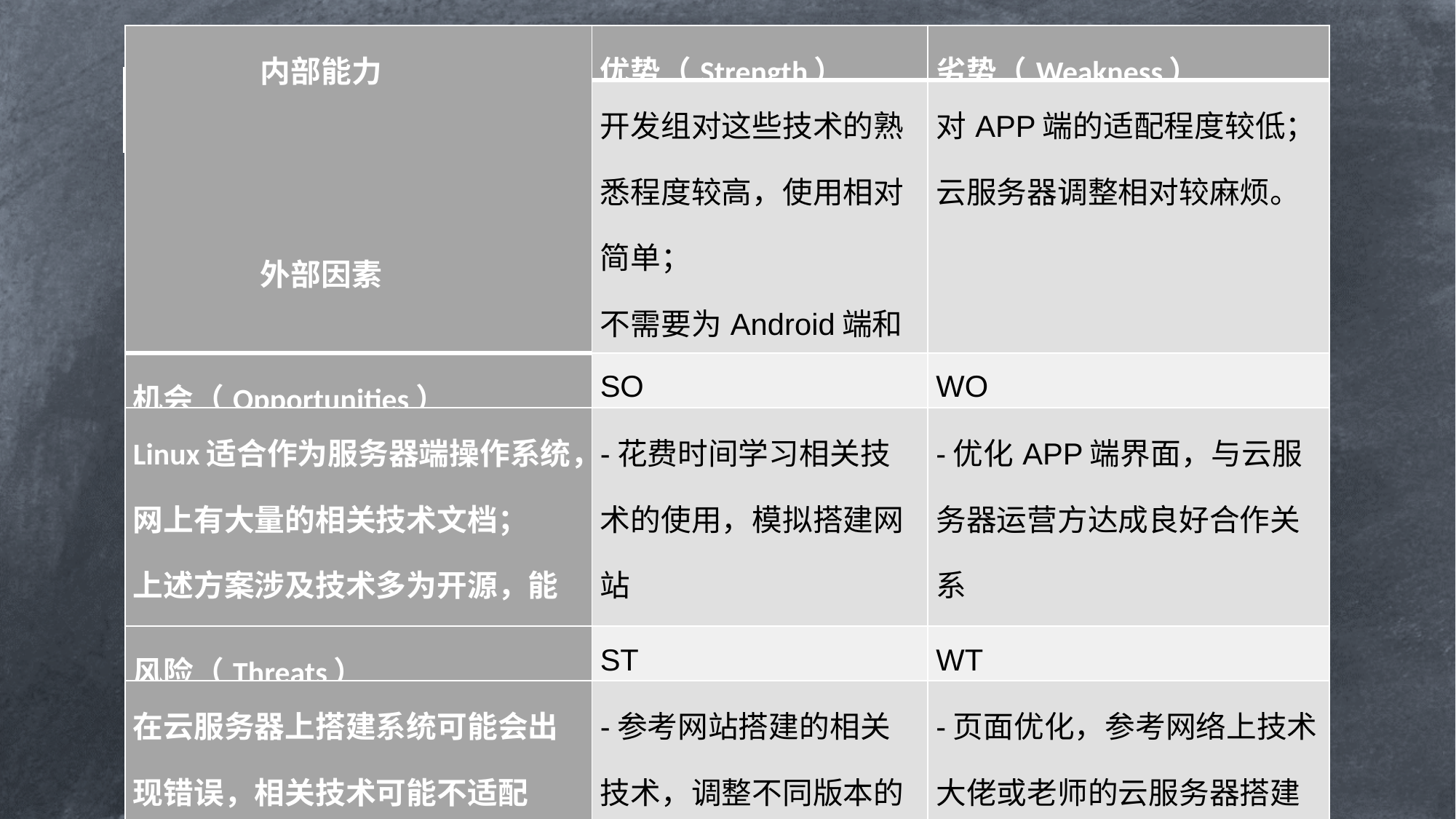

| 内部能力       外部因素 | 优势（Strength） | 劣势（Weakness） |
| --- | --- | --- |
|  | 开发组对这些技术的熟悉程度较高，使用相对简单； 不需要为Android端和IOS端单独开发界面。 | 对APP端的适配程度较低； 云服务器调整相对较麻烦。 |
| 机会（Opportunities） | SO | WO |
| Linux适合作为服务器端操作系统，网上有大量的相关技术文档； 上述方案涉及技术多为开源，能够获取很多网络帮助 | -花费时间学习相关技术的使用，模拟搭建网站 | -优化APP端界面，与云服务器运营方达成良好合作关系 |
| 风险（Threats） | ST | WT |
| 在云服务器上搭建系统可能会出现错误，相关技术可能不适配 | -参考网站搭建的相关技术，调整不同版本的技术 | -页面优化，参考网络上技术大佬或老师的云服务器搭建经验 |
所选择的系统方案